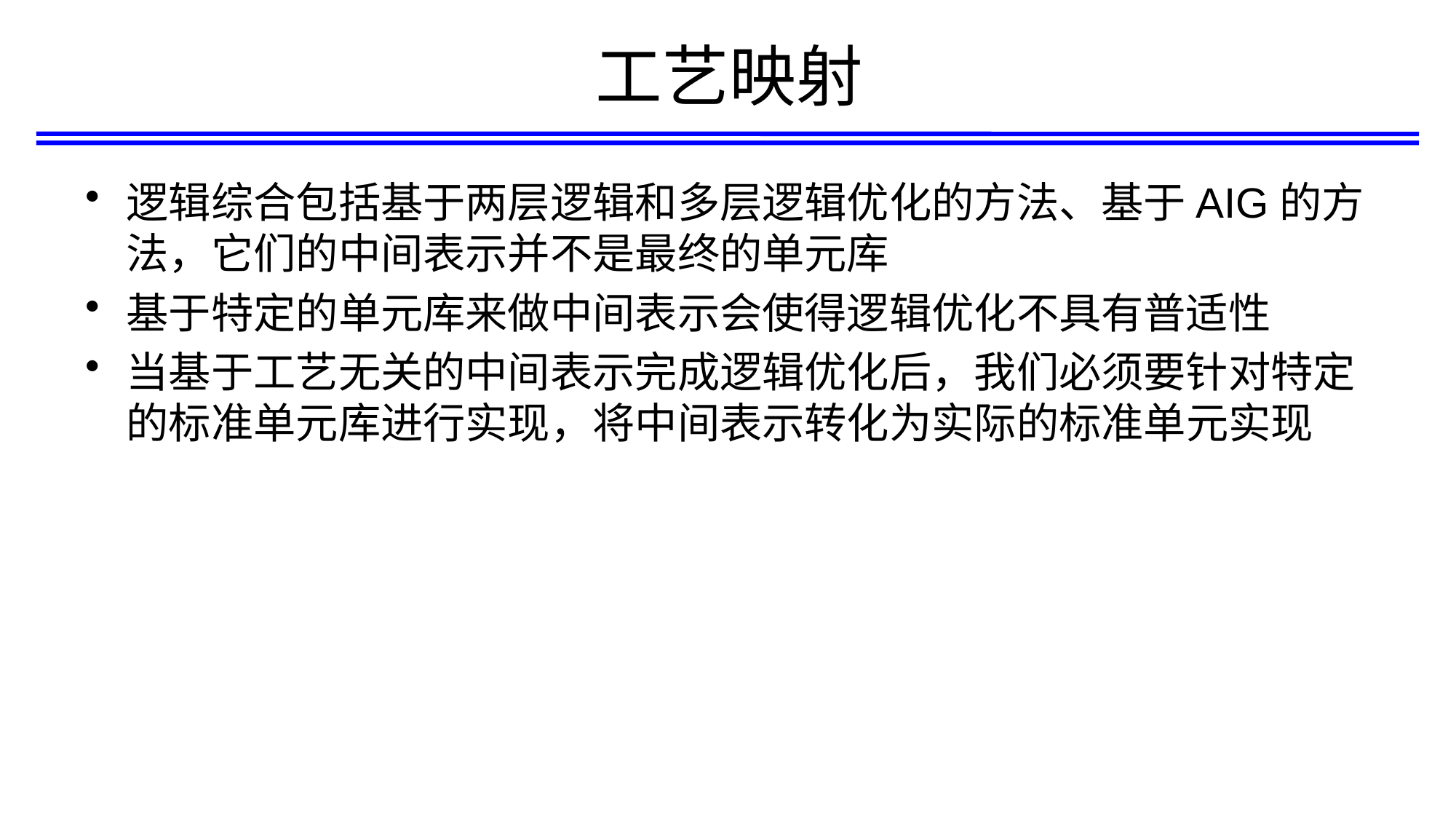

# 工艺映射
逻辑综合包括基于两层逻辑和多层逻辑优化的方法、基于AIG的方法，它们的中间表示并不是最终的单元库
基于特定的单元库来做中间表示会使得逻辑优化不具有普适性
当基于工艺无关的中间表示完成逻辑优化后，我们必须要针对特定的标准单元库进行实现，将中间表示转化为实际的标准单元实现